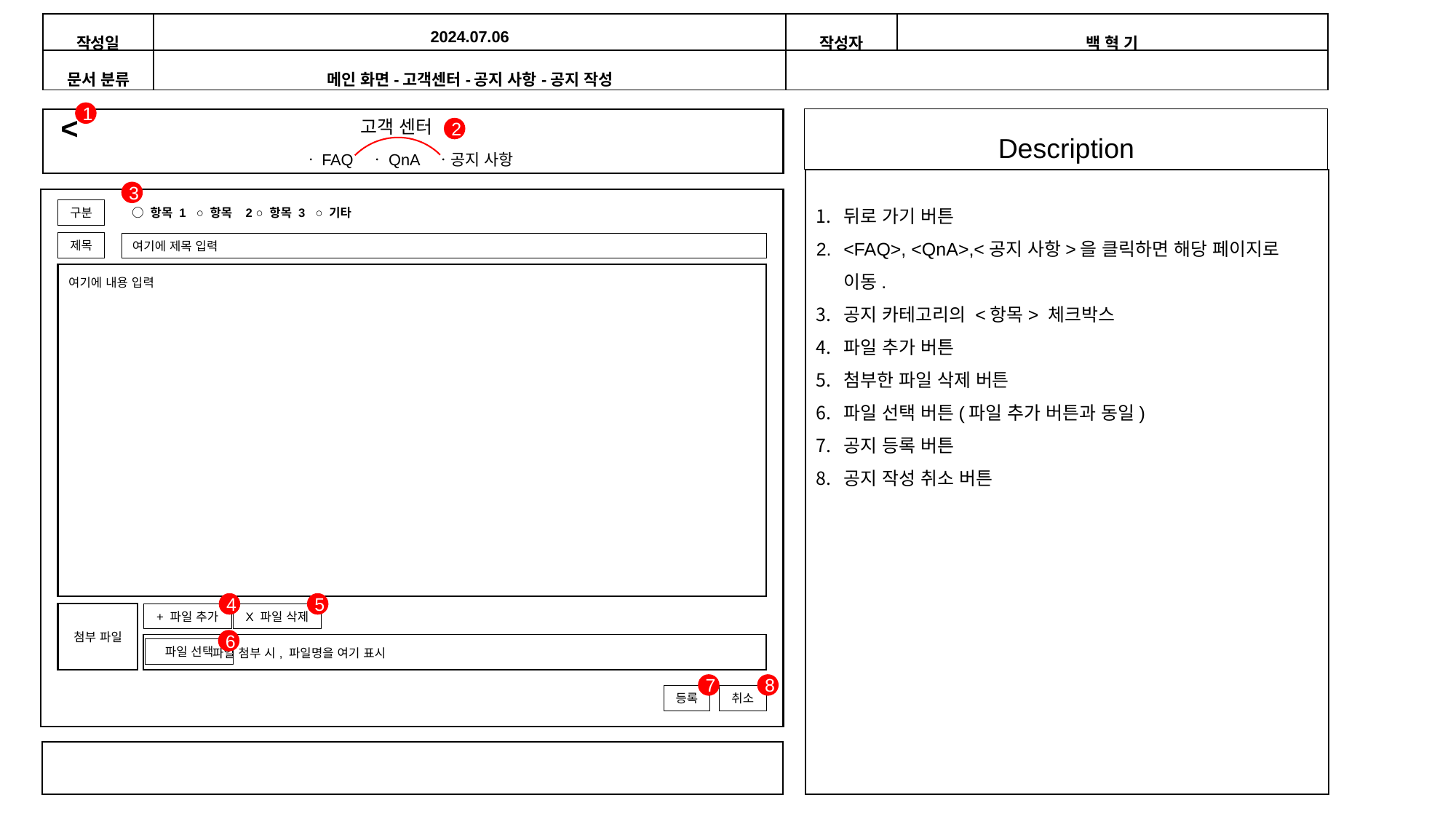

| 작성일 | 2024.07.06 | 작성자 | 백 혁 기 |
| --- | --- | --- | --- |
| 문서 분류 | 메인 화면-고객센터-공지 사항-공지 작성 |  |  |
| --- | --- | --- | --- |
1
<

Description
고객 센터
2

ㆍFAQ   ㆍQnA   ㆍ공지 사항

3

뒤로 가기 버튼
<FAQ>, <QnA>,<공지 사항>을 클릭하면 해당 페이지로 이동.
공지 카테고리의 <항목> 체크박스
파일 추가 버튼
첨부한 파일 삭제 버튼
파일 선택 버튼(파일 추가 버튼과 동일)
공지 등록 버튼
공지 작성 취소 버튼
구분
○ 항목 1   ○ 항목   2 ○ 항목 3   ○ 기타
제목
여기에 제목 입력

여기에 내용 입력
4
5

X 파일 삭제
+ 파일 추가
첨부 파일
6
| 파일 첨부 시, 파일명을 여기 표시 |
| --- |
파일 선택
7
8
등록
취소